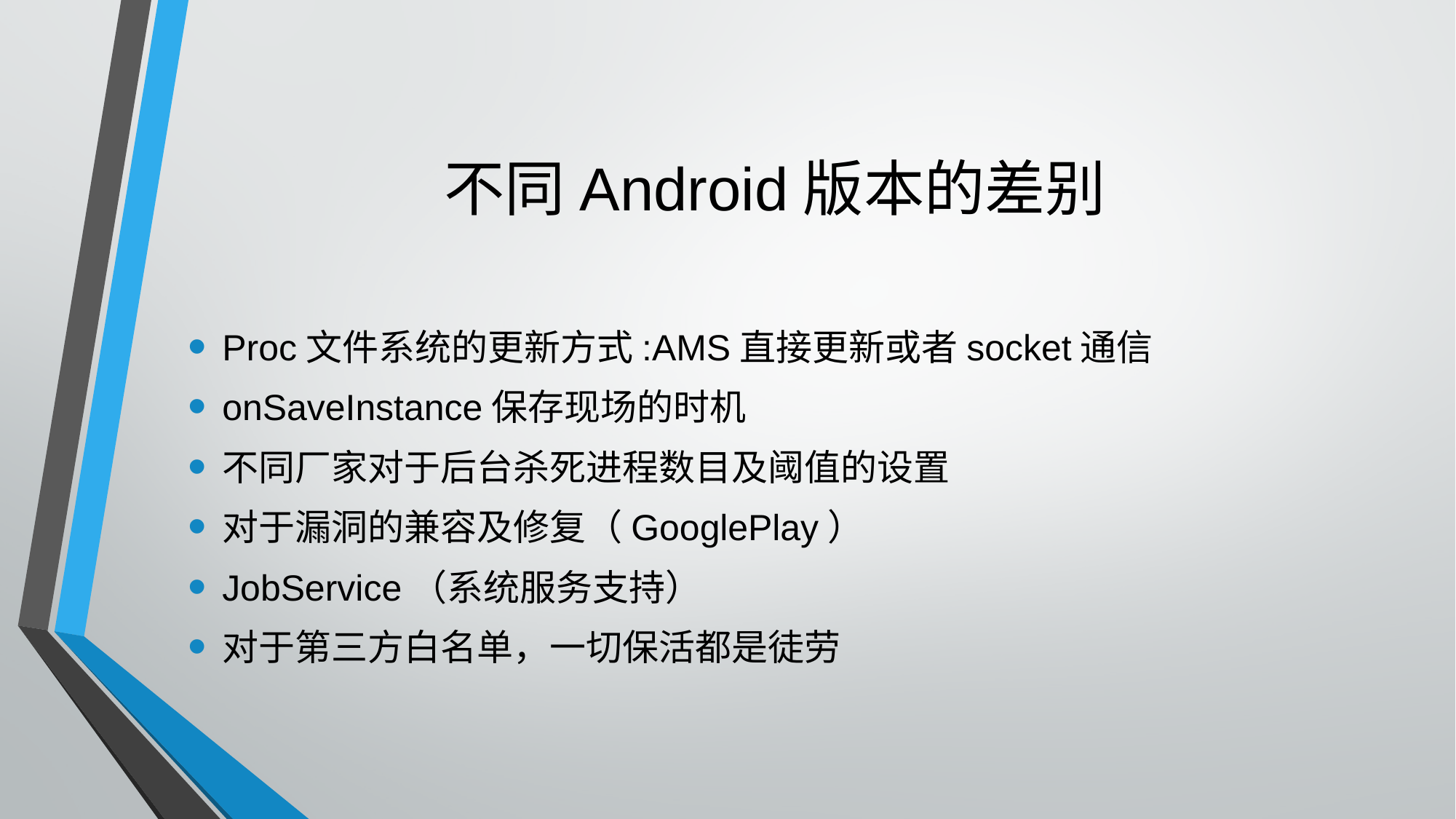

# 不同Android版本的差别
Proc文件系统的更新方式:AMS直接更新或者socket通信
onSaveInstance保存现场的时机
不同厂家对于后台杀死进程数目及阈值的设置
对于漏洞的兼容及修复（GooglePlay）
JobService（系统服务支持）
对于第三方白名单，一切保活都是徒劳